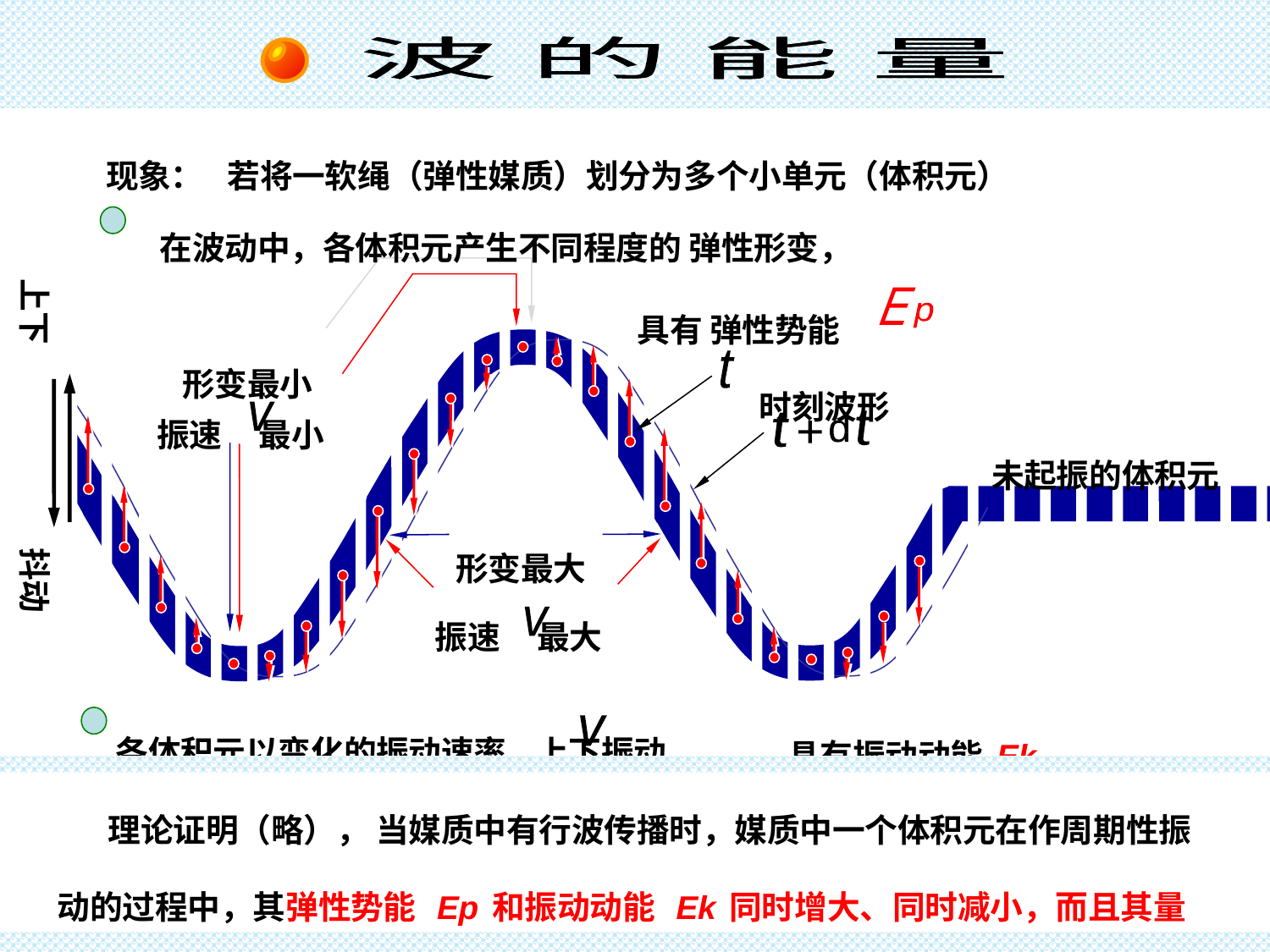

波的能量
波 的 能 量
波 的 能 量

若将一软绳（弹性媒质）划分为多个小单元（体积元）
现象：
在波动中，各体积元产生不同程度的 弹性形变，

E
p
具有 弹性势能

形变最小

形变最大

上下

抖动

振速     最小
v

振速     最大
v

时刻波形
t

t
t
d
+

未起振的体积元

各体积元以变化的振动速率    上下振动，
具有振动动能Ek

v

     理论证明（略）， 当媒质中有行波传播时，媒质中一个体积元在作周期性振动的过程中，其弹性势能 Ep和振动动能 Ek同时增大、同时减小，而且其量值相等，即Ep=Ek .